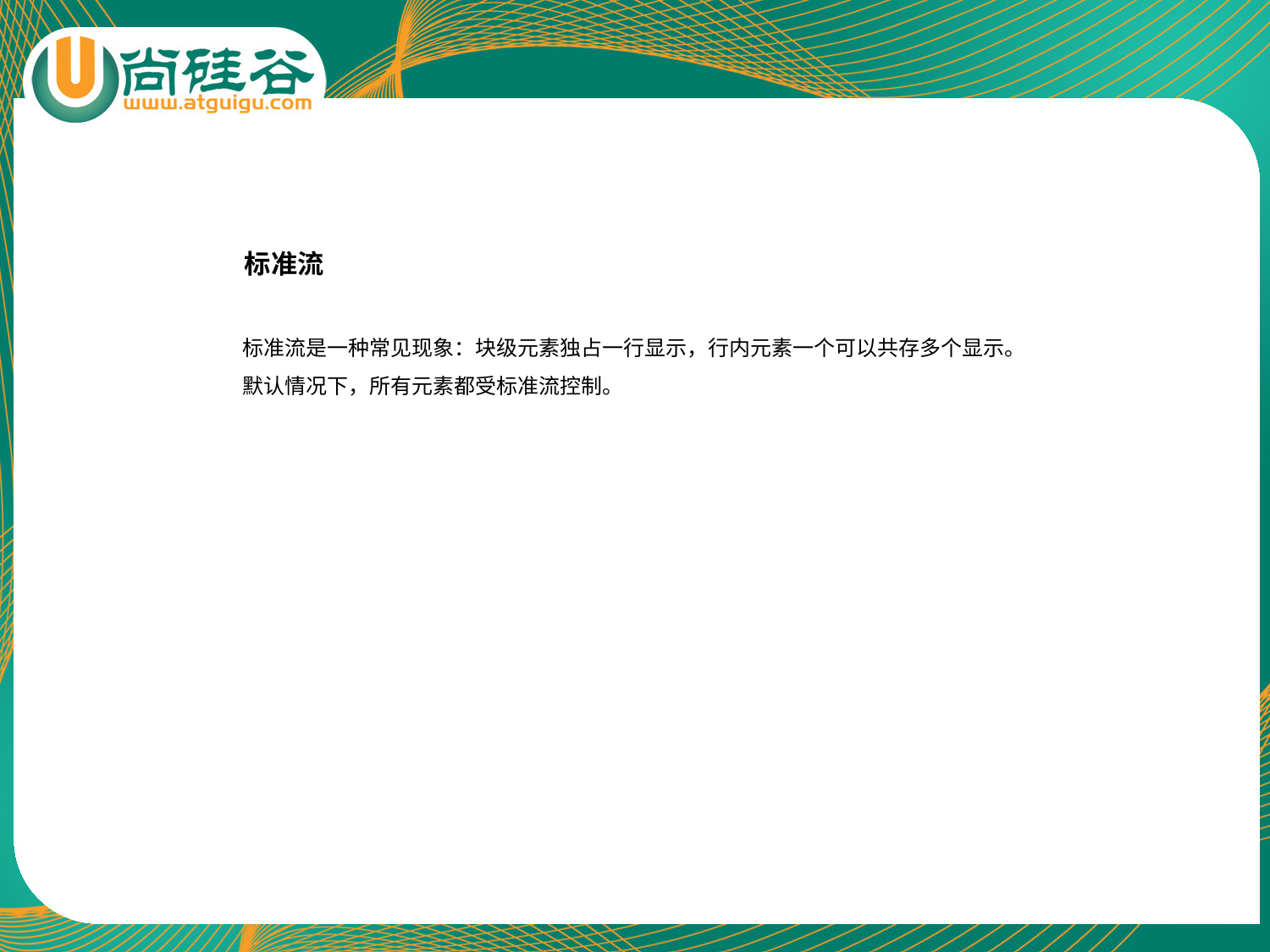

标准流
标准流是一种常见现象：块级元素独占一行显示，行内元素一个可以共存多个显示。
默认情况下，所有元素都受标准流控制。